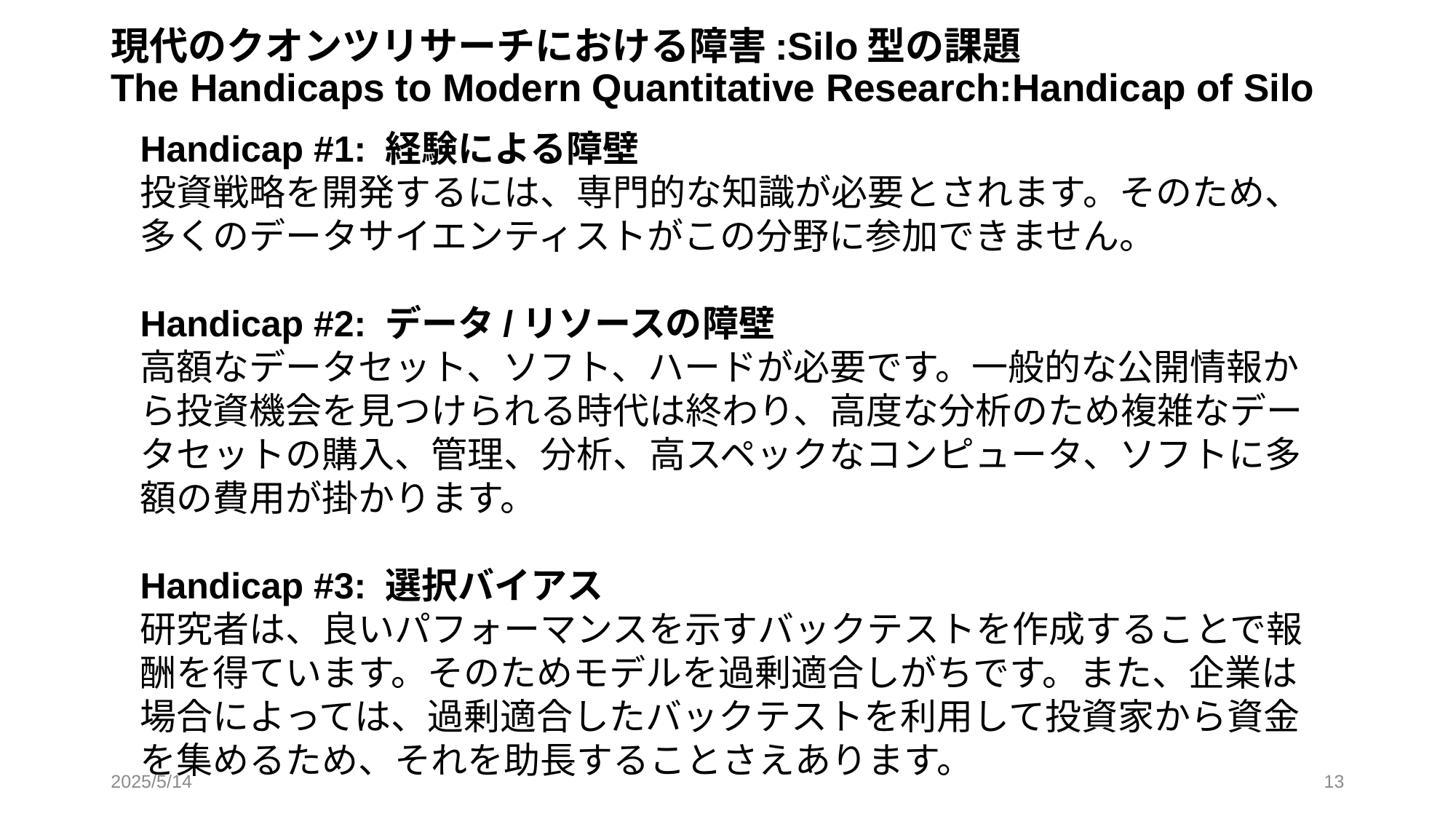

# 現代のクオンツリサーチにおける障害:Silo型の課題 The Handicaps to Modern Quantitative Research:Handicap of Silo
Handicap #1: 経験による障壁
投資戦略を開発するには、専門的な知識が必要とされます。そのため、多くのデータサイエンティストがこの分野に参加できません。

Handicap #2: データ/リソースの障壁
高額なデータセット、ソフト、ハードが必要です。一般的な公開情報から投資機会を見つけられる時代は終わり、高度な分析のため複雑なデータセットの購入、管理、分析、高スペックなコンピュータ、ソフトに多額の費用が掛かります。

Handicap #3: 選択バイアス
研究者は、良いパフォーマンスを示すバックテストを作成することで報酬を得ています。そのためモデルを過剰適合しがちです。また、企業は場合によっては、過剰適合したバックテストを利用して投資家から資金を集めるため、それを助長することさえあります。
2025/5/14
13